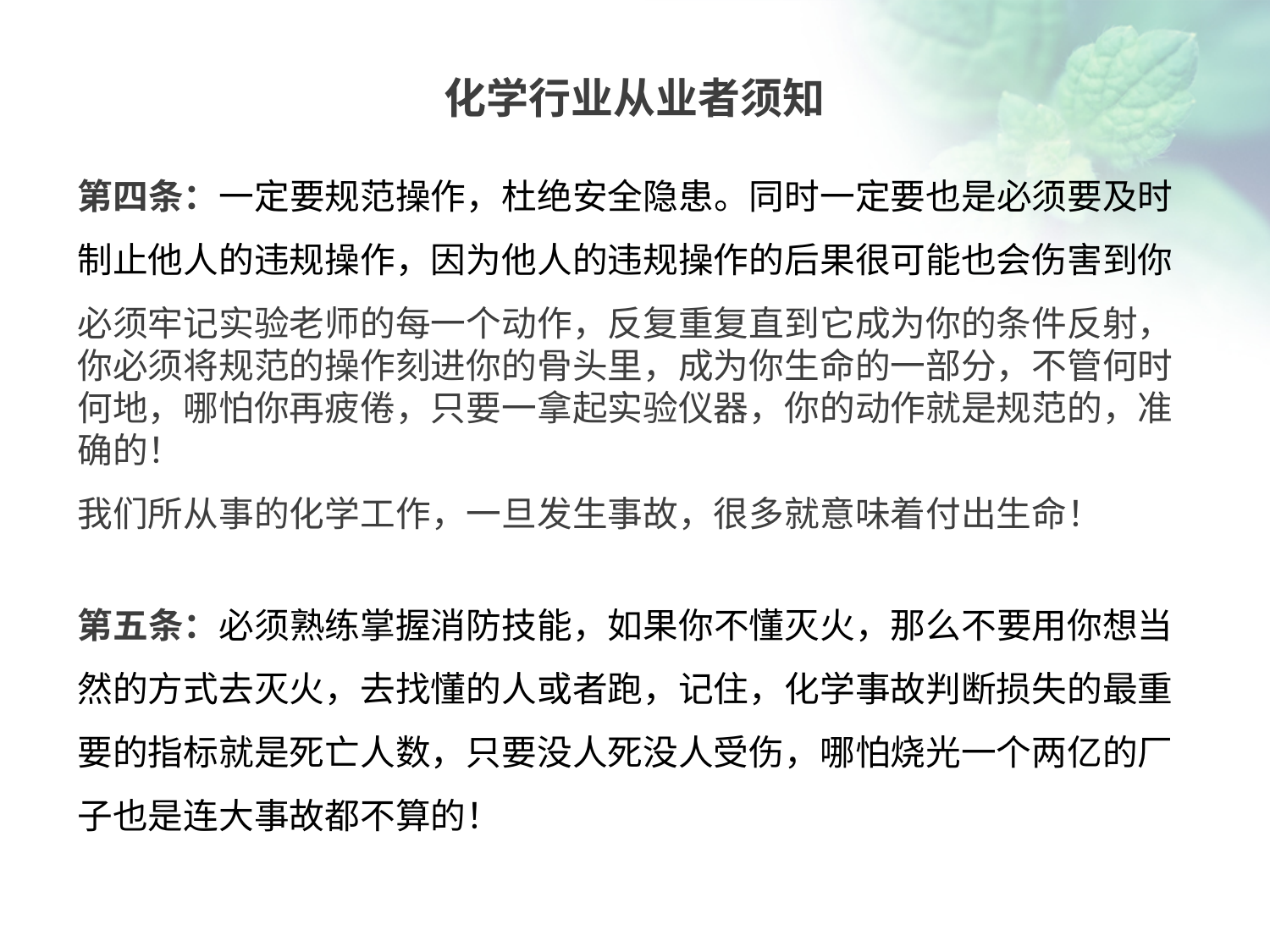

化学行业从业者须知
第四条：一定要规范操作，杜绝安全隐患。同时一定要也是必须要及时制止他人的违规操作，因为他人的违规操作的后果很可能也会伤害到你
必须牢记实验老师的每一个动作，反复重复直到它成为你的条件反射，你必须将规范的操作刻进你的骨头里，成为你生命的一部分，不管何时何地，哪怕你再疲倦，只要一拿起实验仪器，你的动作就是规范的，准确的！
我们所从事的化学工作，一旦发生事故，很多就意味着付出生命！

点击添加文本
点击添加文本
第五条：必须熟练掌握消防技能，如果你不懂灭火，那么不要用你想当然的方式去灭火，去找懂的人或者跑，记住，化学事故判断损失的最重要的指标就是死亡人数，只要没人死没人受伤，哪怕烧光一个两亿的厂子也是连大事故都不算的！
点击添加文本
点击添加文本